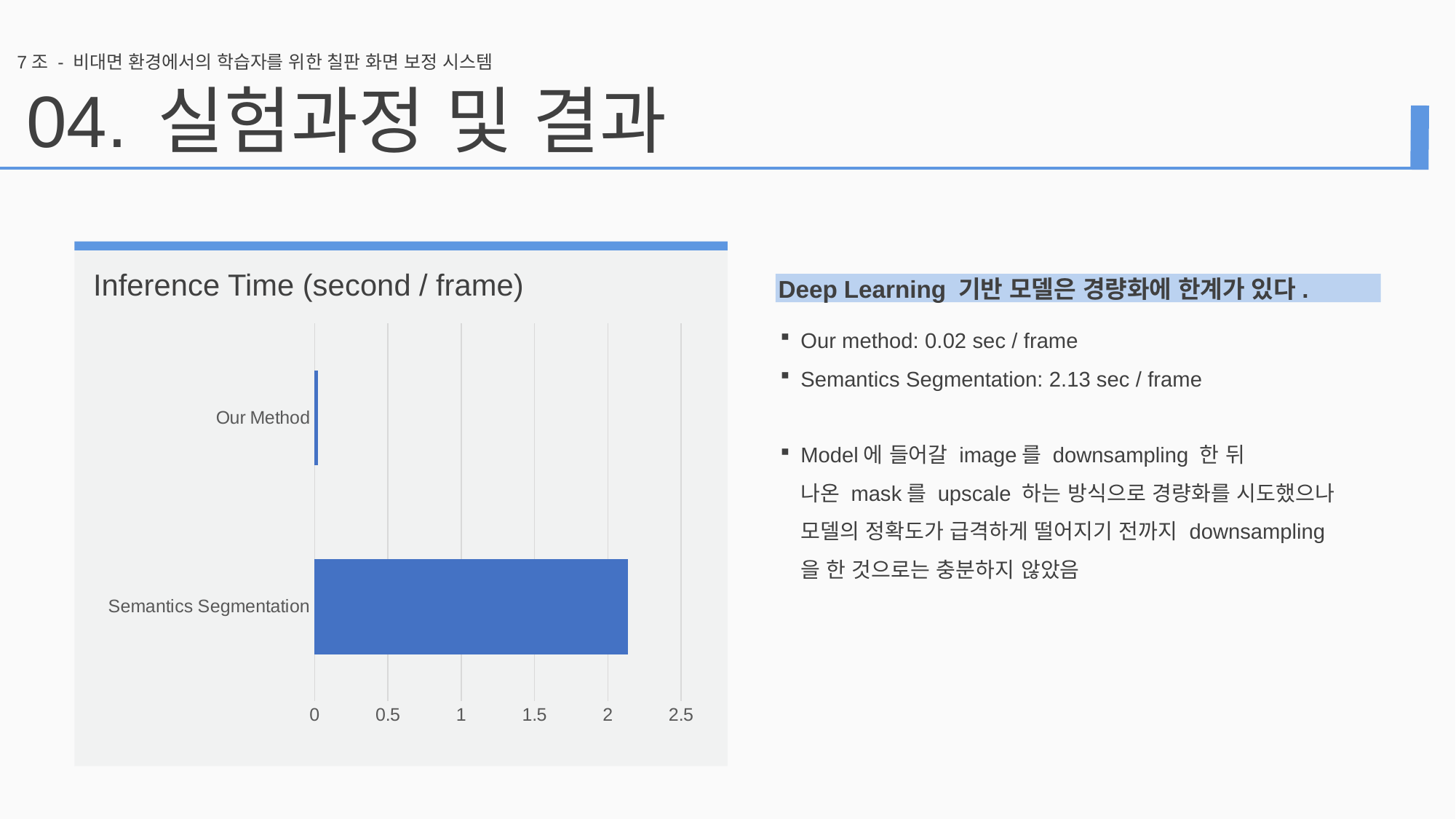

7조 - 비대면 환경에서의 학습자를 위한 칠판 화면 보정 시스템
04.
실험과정 및 결과

Inference Time (second / frame)
Deep Learning 기반 모델은 경량화에 한계가 있다.

Our method: 0.02 sec / frame
Semantics Segmentation: 2.13 sec / frame
Model에 들어갈 image를 downsampling 한 뒤
나온 mask를 upscale 하는 방식으로 경량화를 시도했으나
모델의 정확도가 급격하게 떨어지기 전까지 downsampling
을 한 것으로는 충분하지 않았음

### Chart

| Category | Our Method |
|---|---|
| Semantics Segmentation | 2.1325054 |
| Our Method | 0.0200803 |